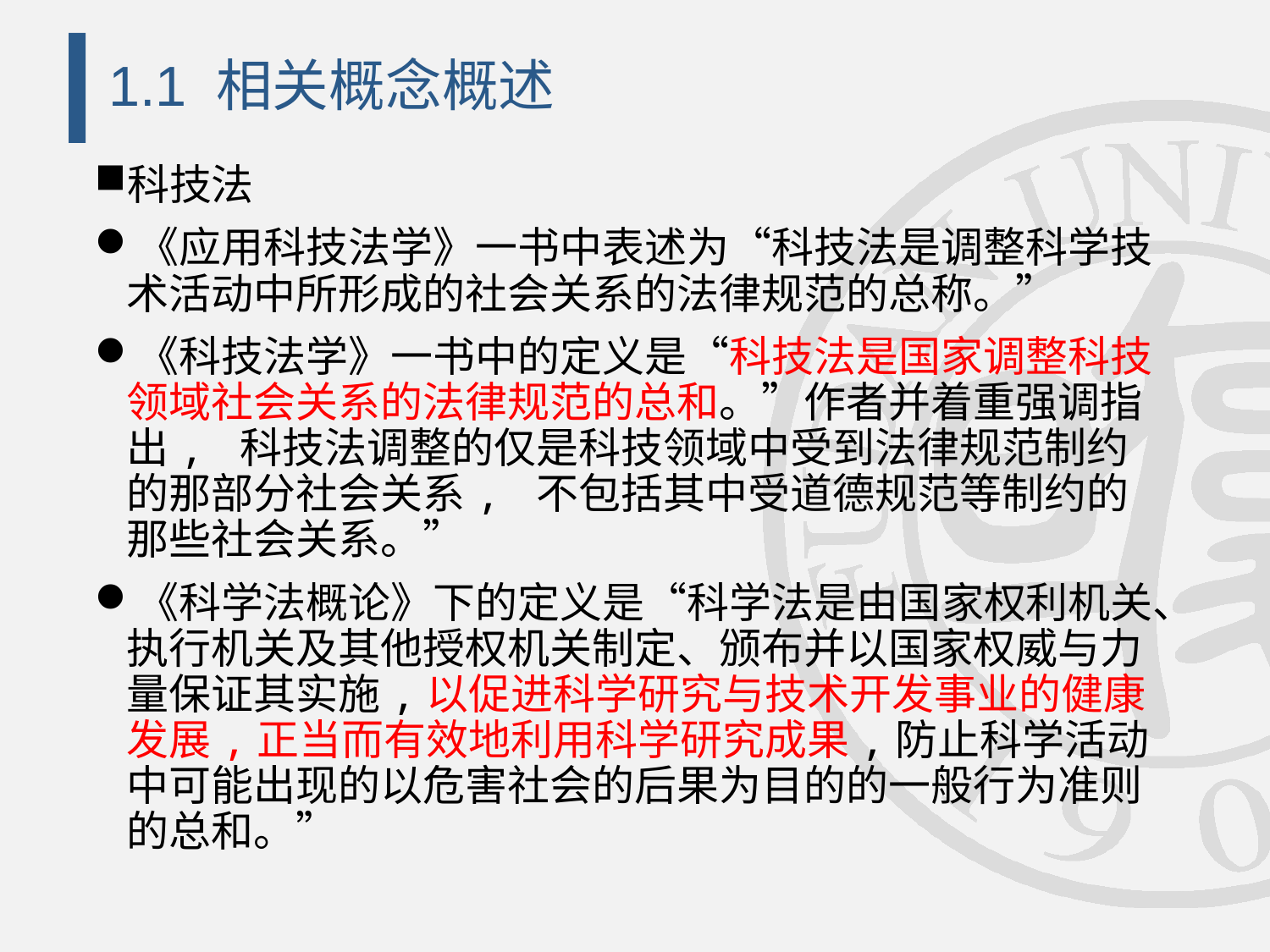

# 1.1 相关概念概述
科技法
《应用科技法学》一书中表述为“科技法是调整科学技术活动中所形成的社会关系的法律规范的总称。”
《科技法学》一书中的定义是“科技法是国家调整科技领域社会关系的法律规范的总和。”作者并着重强调指出, 科技法调整的仅是科技领域中受到法律规范制约的那部分社会关系, 不包括其中受道德规范等制约的那些社会关系。”
《科学法概论》下的定义是“科学法是由国家权利机关、执行机关及其他授权机关制定、颁布并以国家权威与力量保证其实施,以促进科学研究与技术开发事业的健康发展,正当而有效地利用科学研究成果,防止科学活动中可能出现的以危害社会的后果为目的的一般行为准则的总和。”